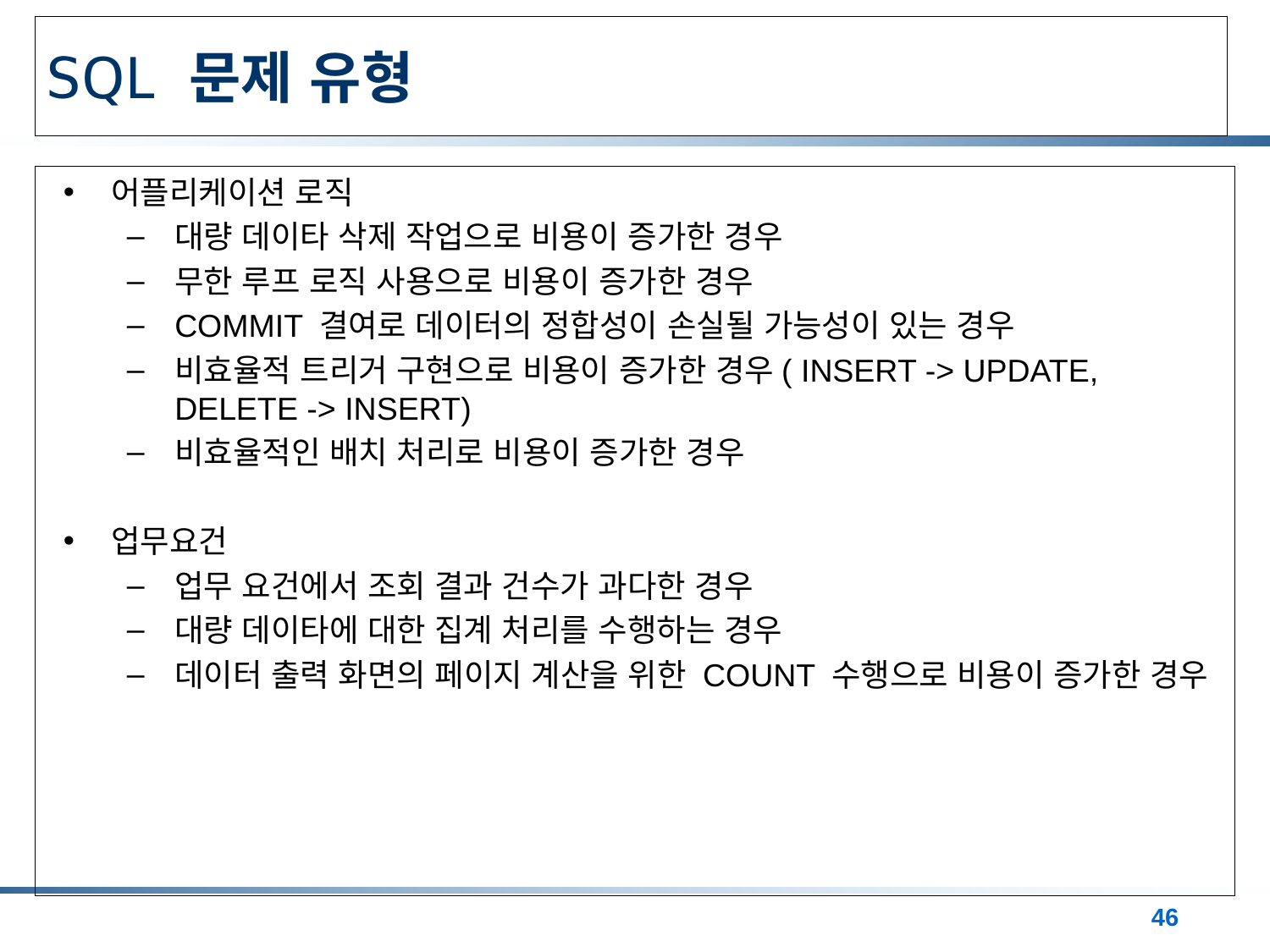

# SQL 문제 유형
어플리케이션 로직
대량 데이타 삭제 작업으로 비용이 증가한 경우
무한 루프 로직 사용으로 비용이 증가한 경우
COMMIT 결여로 데이터의 정합성이 손실될 가능성이 있는 경우
비효율적 트리거 구현으로 비용이 증가한 경우( INSERT -> UPDATE, DELETE -> INSERT)
비효율적인 배치 처리로 비용이 증가한 경우

업무요건
업무 요건에서 조회 결과 건수가 과다한 경우
대량 데이타에 대한 집계 처리를 수행하는 경우
데이터 출력 화면의 페이지 계산을 위한 COUNT 수행으로 비용이 증가한 경우